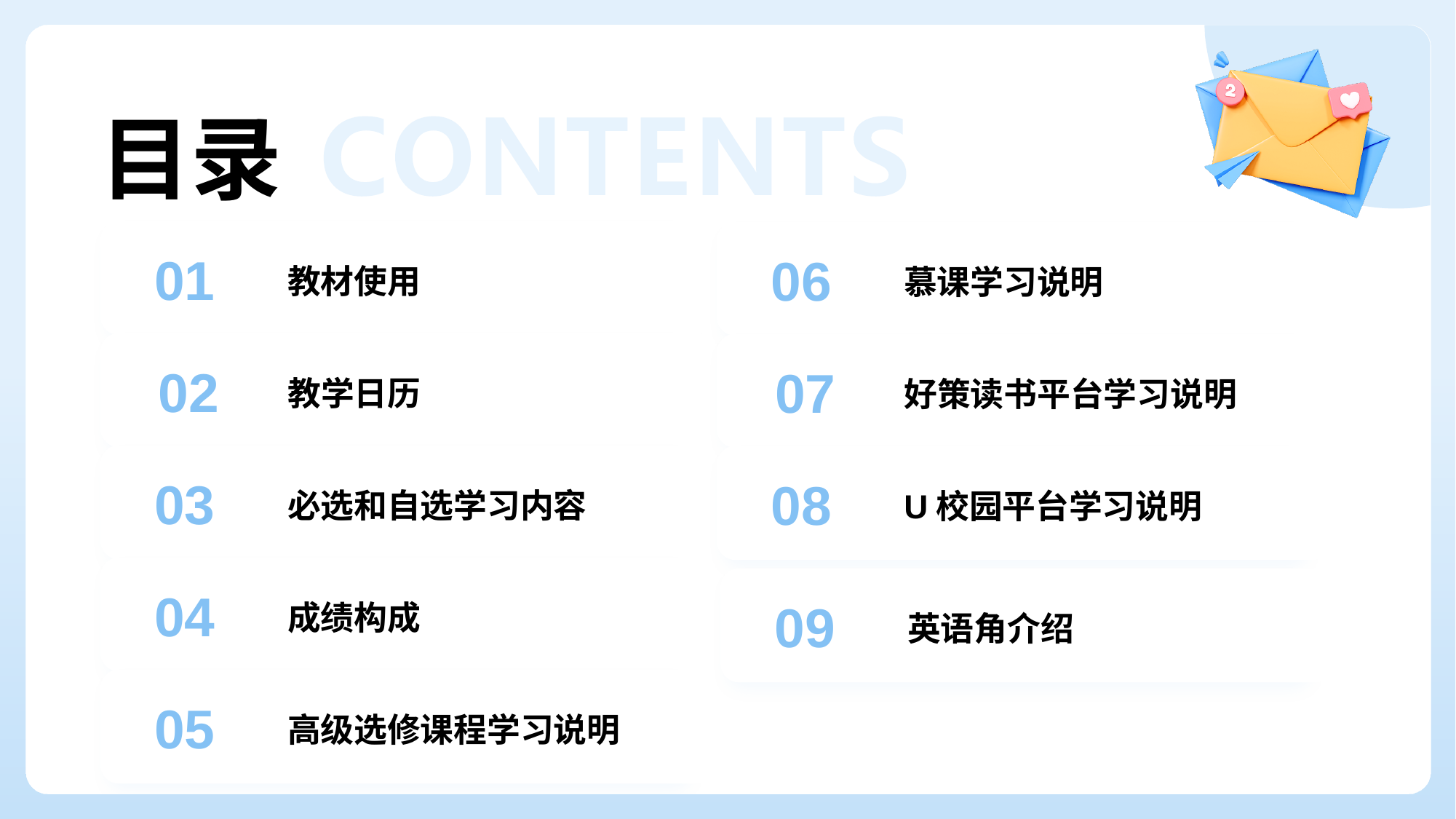

# 目录

01
教材使用

06
慕课学习说明

02
教学日历

07
好策读书平台学习说明

03
必选和自选学习内容

08
U校园平台学习说明

04
成绩构成

09
英语角介绍

05
高级选修课程学习说明